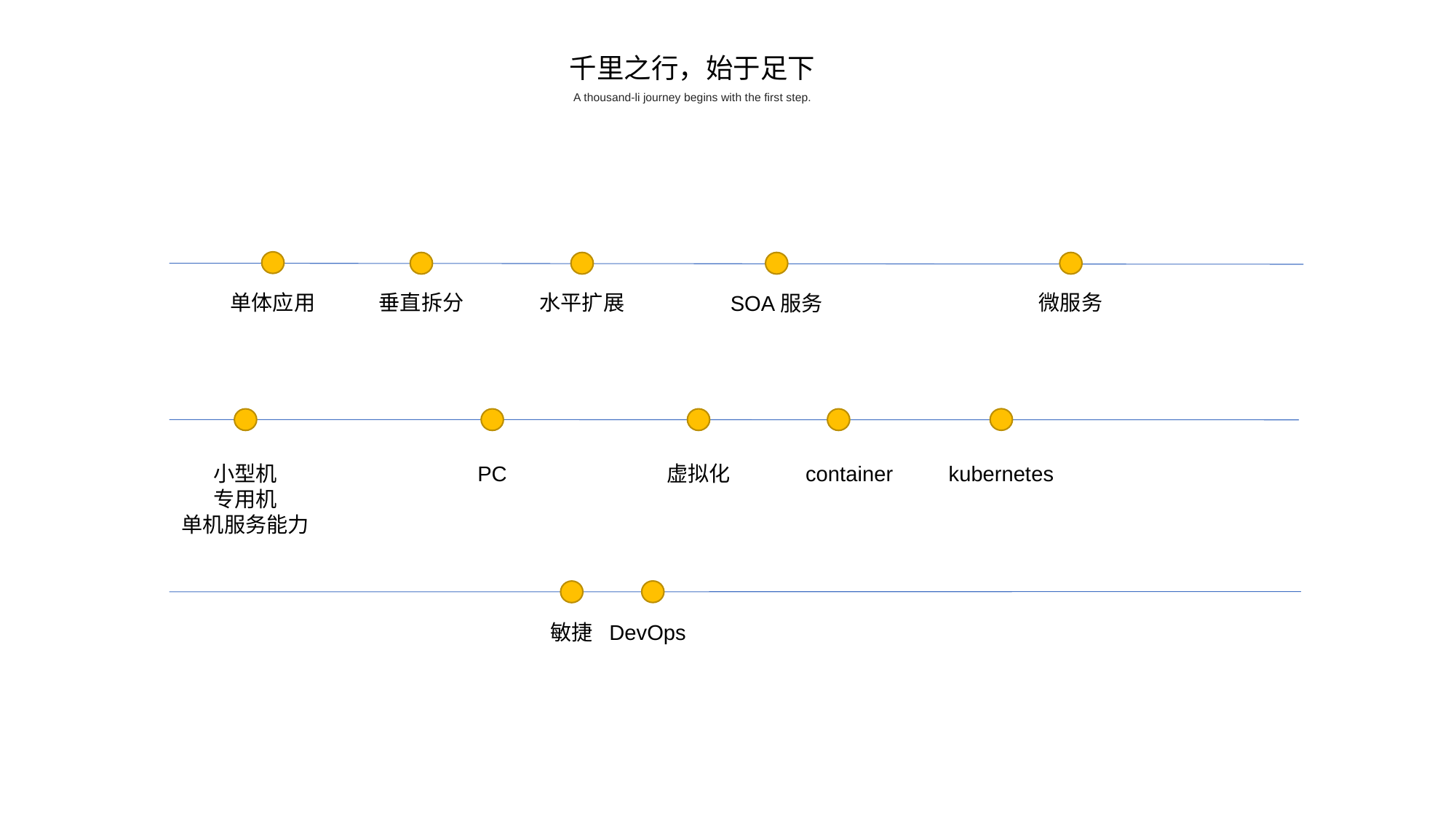

千里之行，始于足下

A thousand-li journey begins with the first step.

单体应用
垂直拆分
水平扩展
微服务
SOA服务

小型机
专用机
单机服务能力
PC
虚拟化
container
kubernetes

DevOps
敏捷